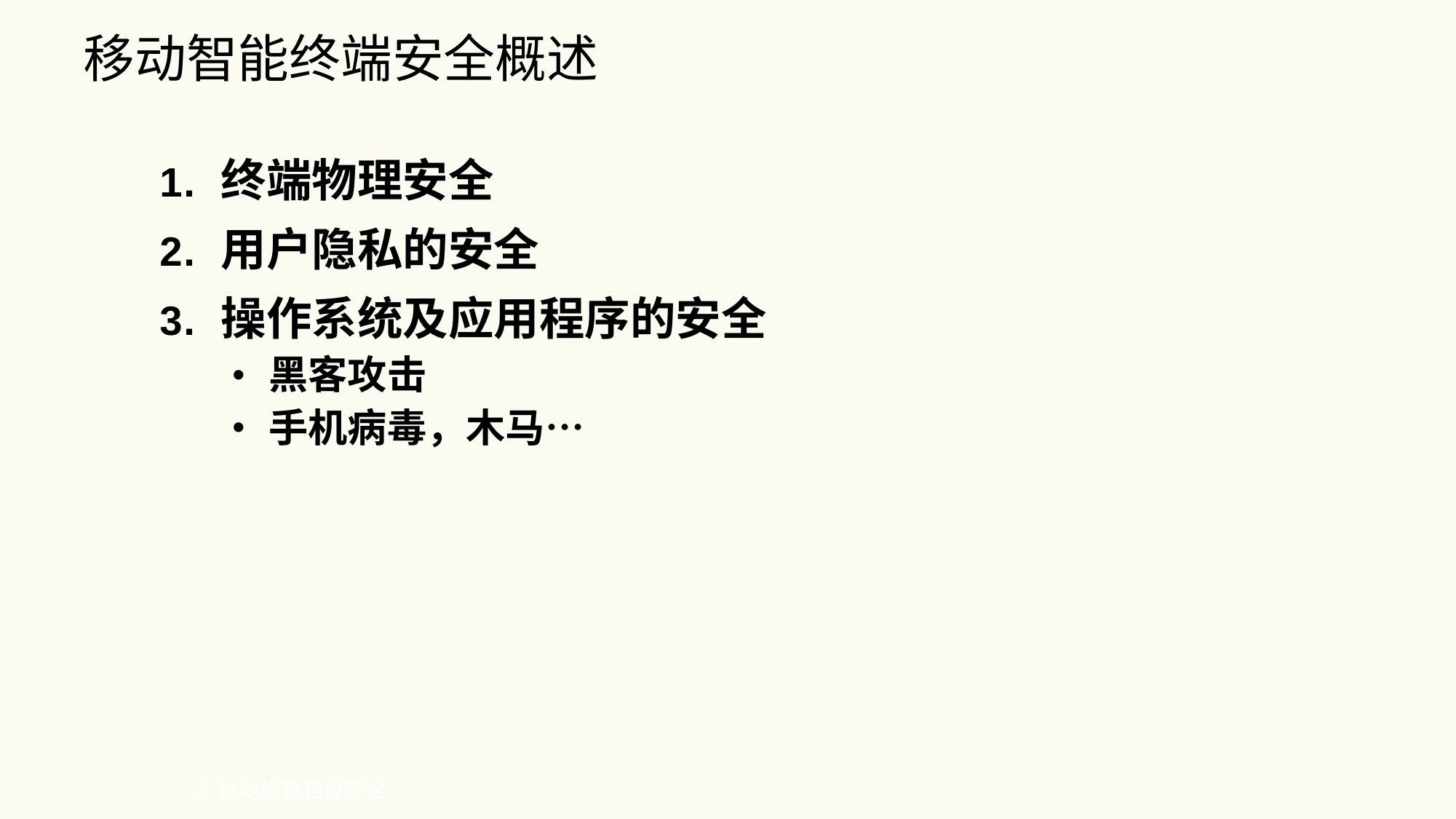

# 移动智能终端安全概述
终端物理安全
用户隐私的安全
操作系统及应用程序的安全
黑客攻击
手机病毒，木马…
3.移动终端自身安全